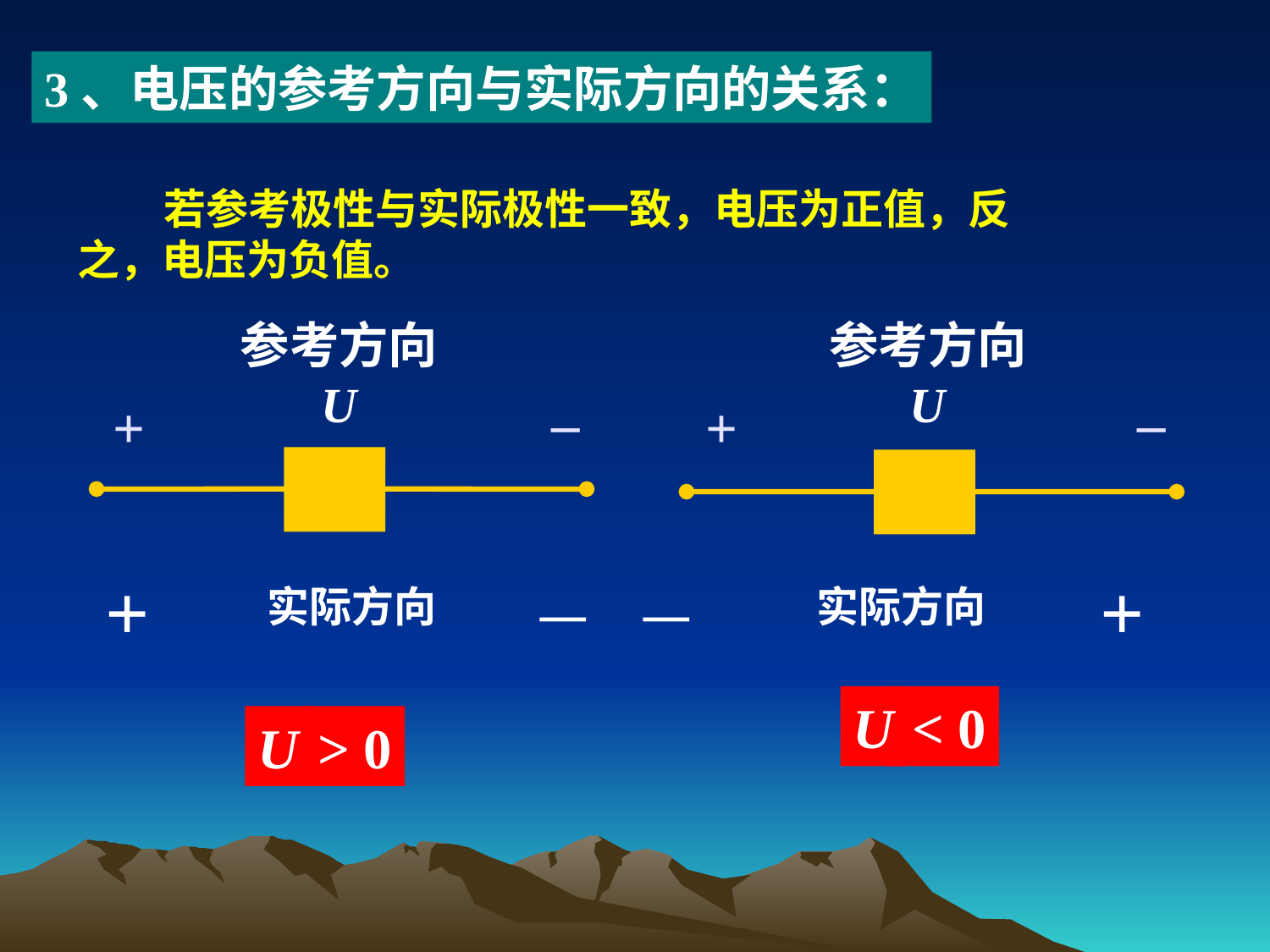

3、电压的参考方向与实际方向的关系：
        若参考极性与实际极性一致，电压为正值，反之，电压为负值。
参考方向
U
–
+
参考方向
U
–
+

+
实际方向

+
实际方向

U
 < 0
U
> 0